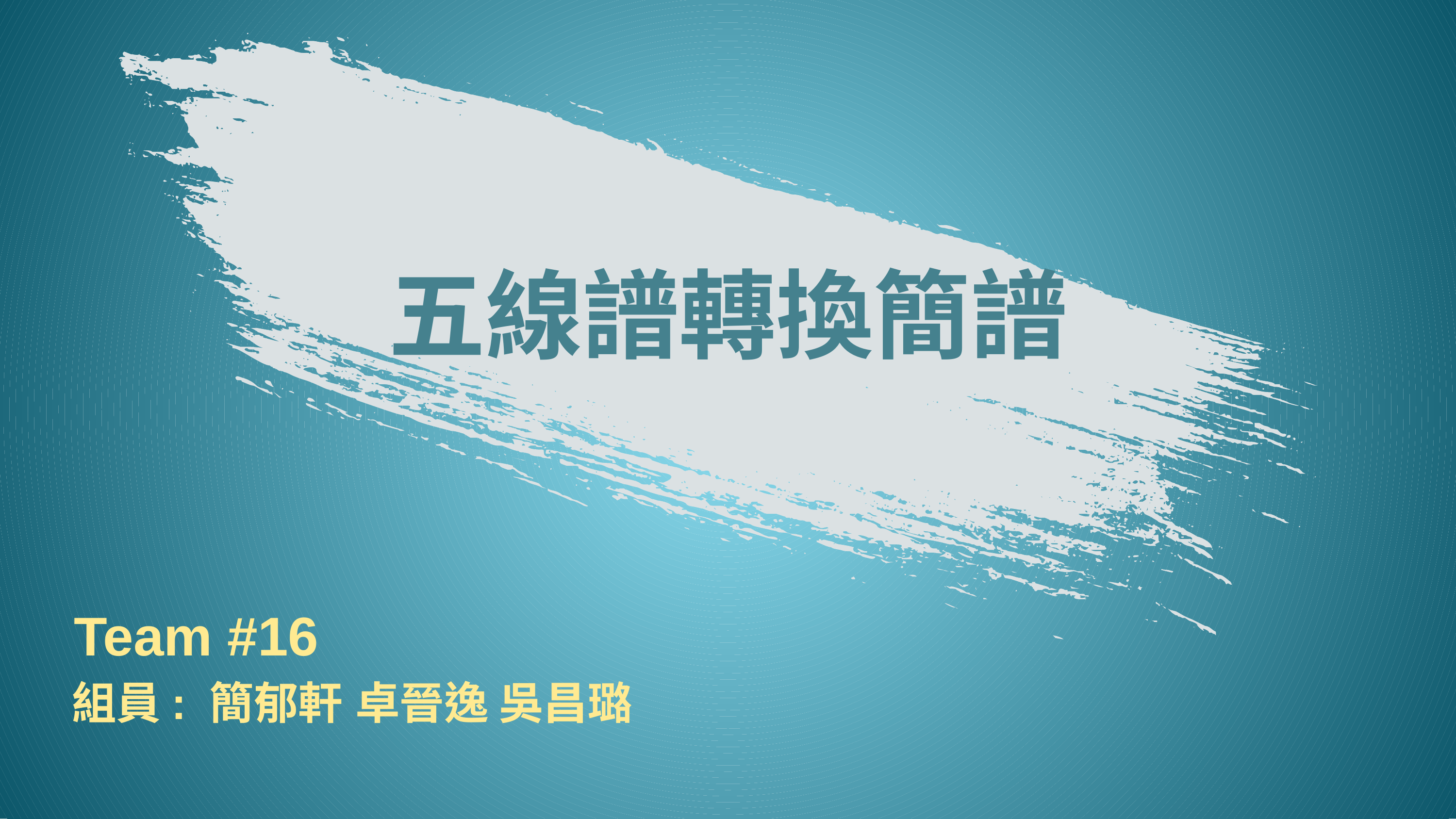

# 五線譜轉換簡譜
Team #16
組員: 簡郁軒 卓晉逸 吳昌璐